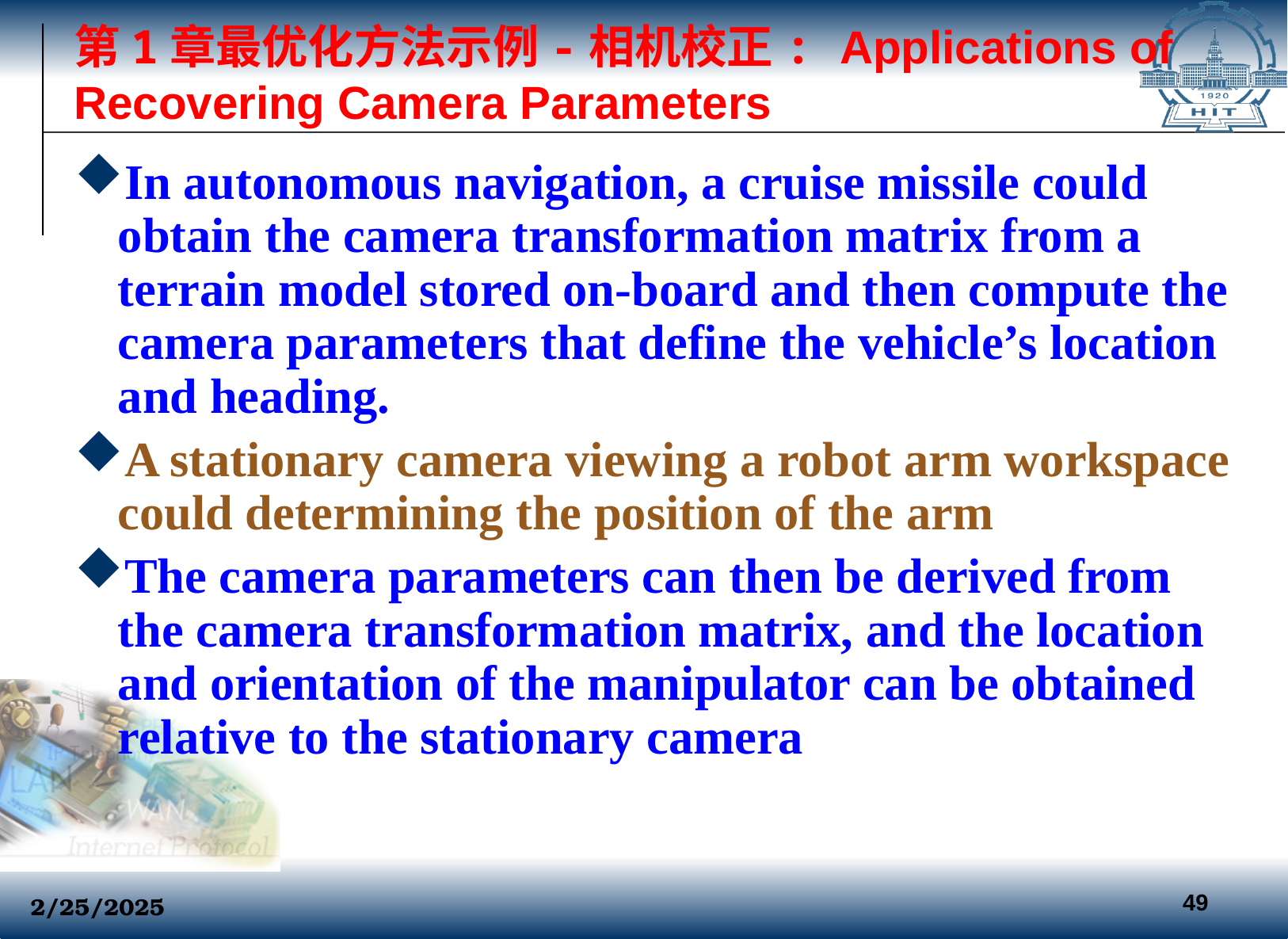

# 第1章最优化方法示例-相机校正: Applications of Recovering Camera Parameters
In autonomous navigation, a cruise missile could obtain the camera transformation matrix from a terrain model stored on-board and then compute the camera parameters that define the vehicle’s location and heading.
A stationary camera viewing a robot arm workspace could determining the position of the arm
The camera parameters can then be derived from the camera transformation matrix, and the location and orientation of the manipulator can be obtained relative to the stationary camera